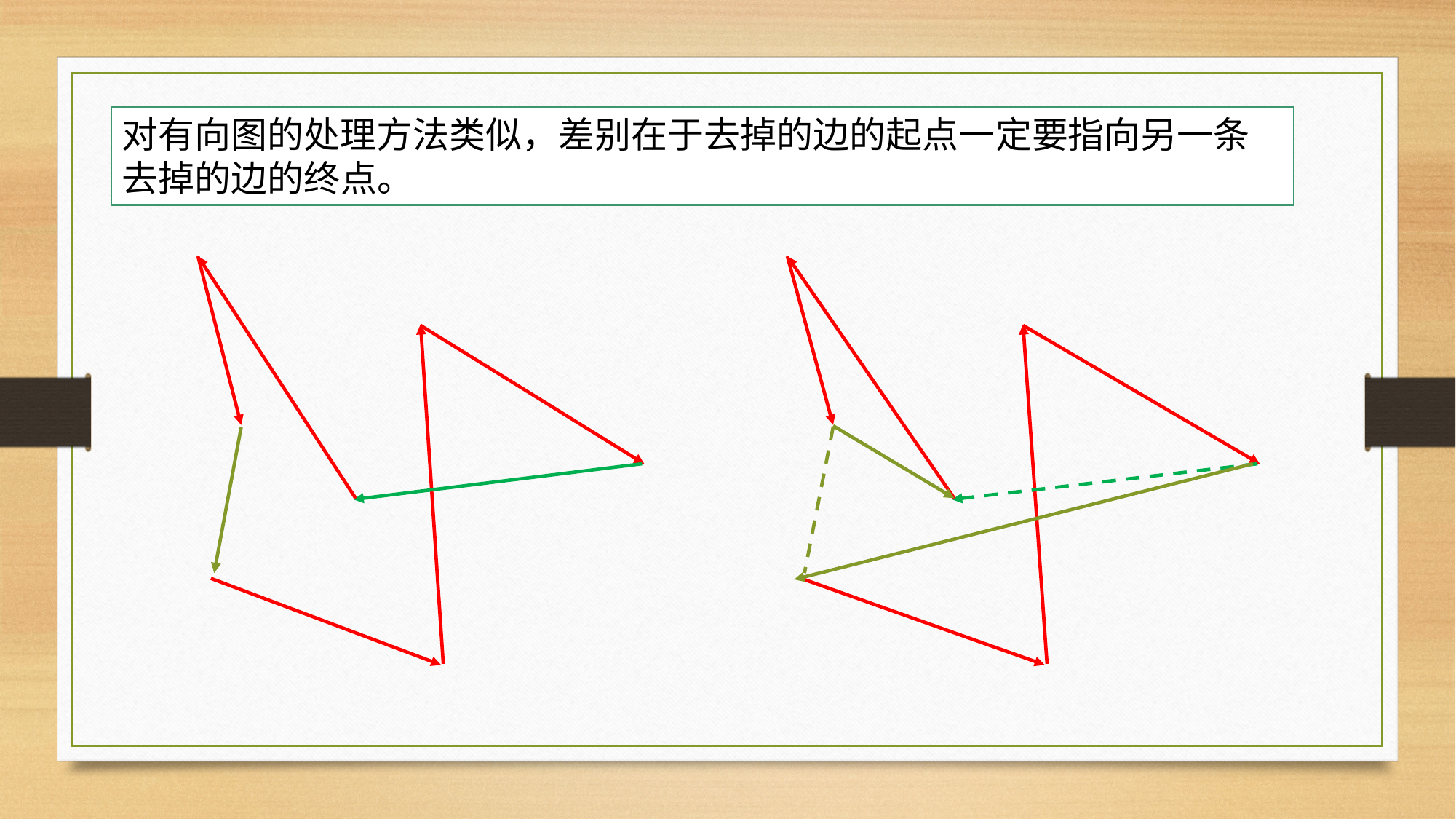

对有向图的处理方法类似，差别在于去掉的边的起点一定要指向另一条去掉的边的终点。